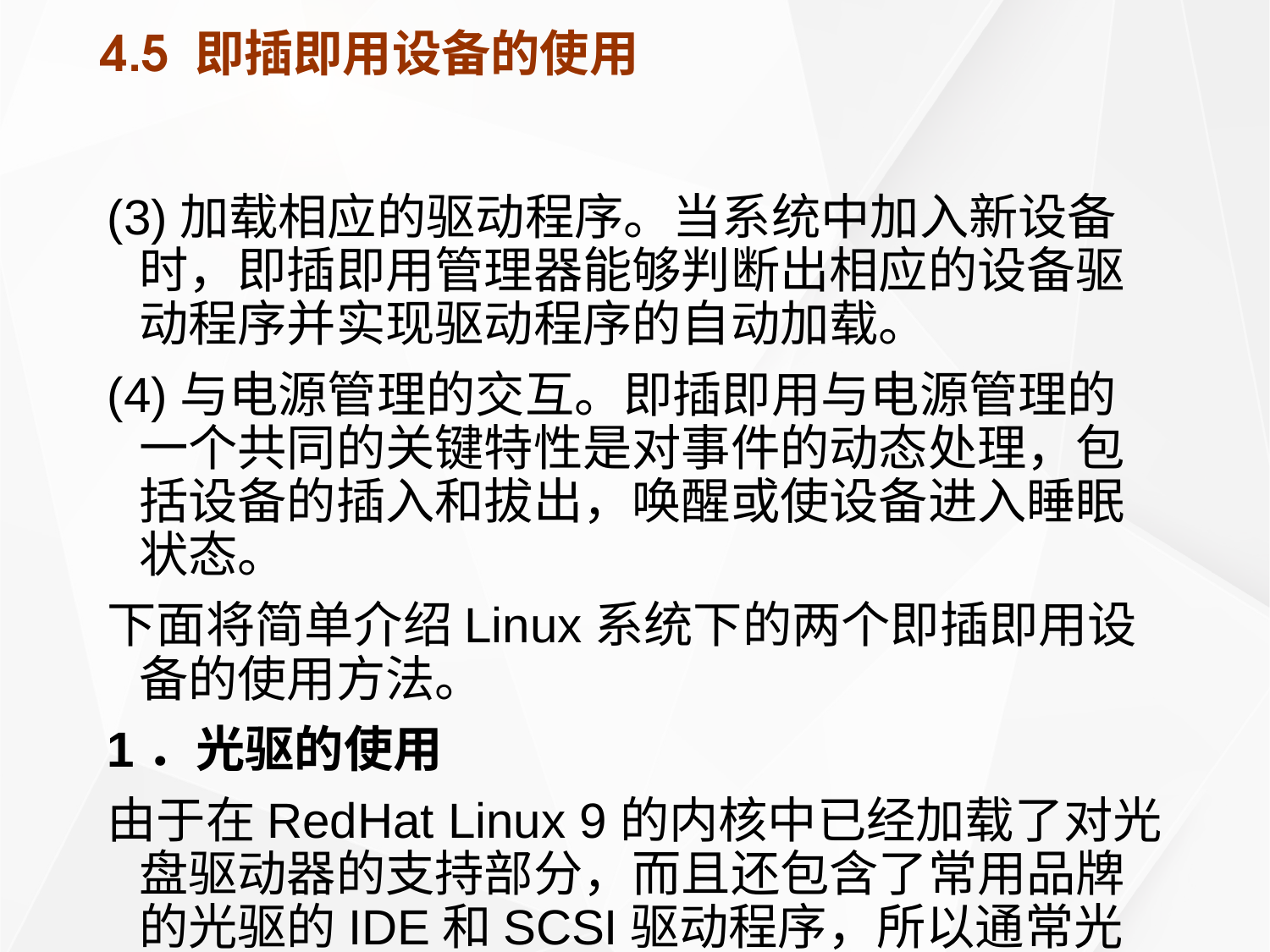

# 4.5 即插即用设备的使用
(3)加载相应的驱动程序。当系统中加入新设备时，即插即用管理器能够判断出相应的设备驱动程序并实现驱动程序的自动加载。
(4)与电源管理的交互。即插即用与电源管理的一个共同的关键特性是对事件的动态处理，包括设备的插入和拔出，唤醒或使设备进入睡眠状态。
下面将简单介绍Linux系统下的两个即插即用设备的使用方法。
1．光驱的使用
由于在RedHat Linux 9的内核中已经加载了对光盘驱动器的支持部分，而且还包含了常用品牌的光驱的IDE和SCSI驱动程序，所以通常光盘驱动器在Linux中无需过多设置即可使用。目前绝大多数CD-ROM的数据格式都遵循ISO9660标准，很容易被加入系统的目录树中。